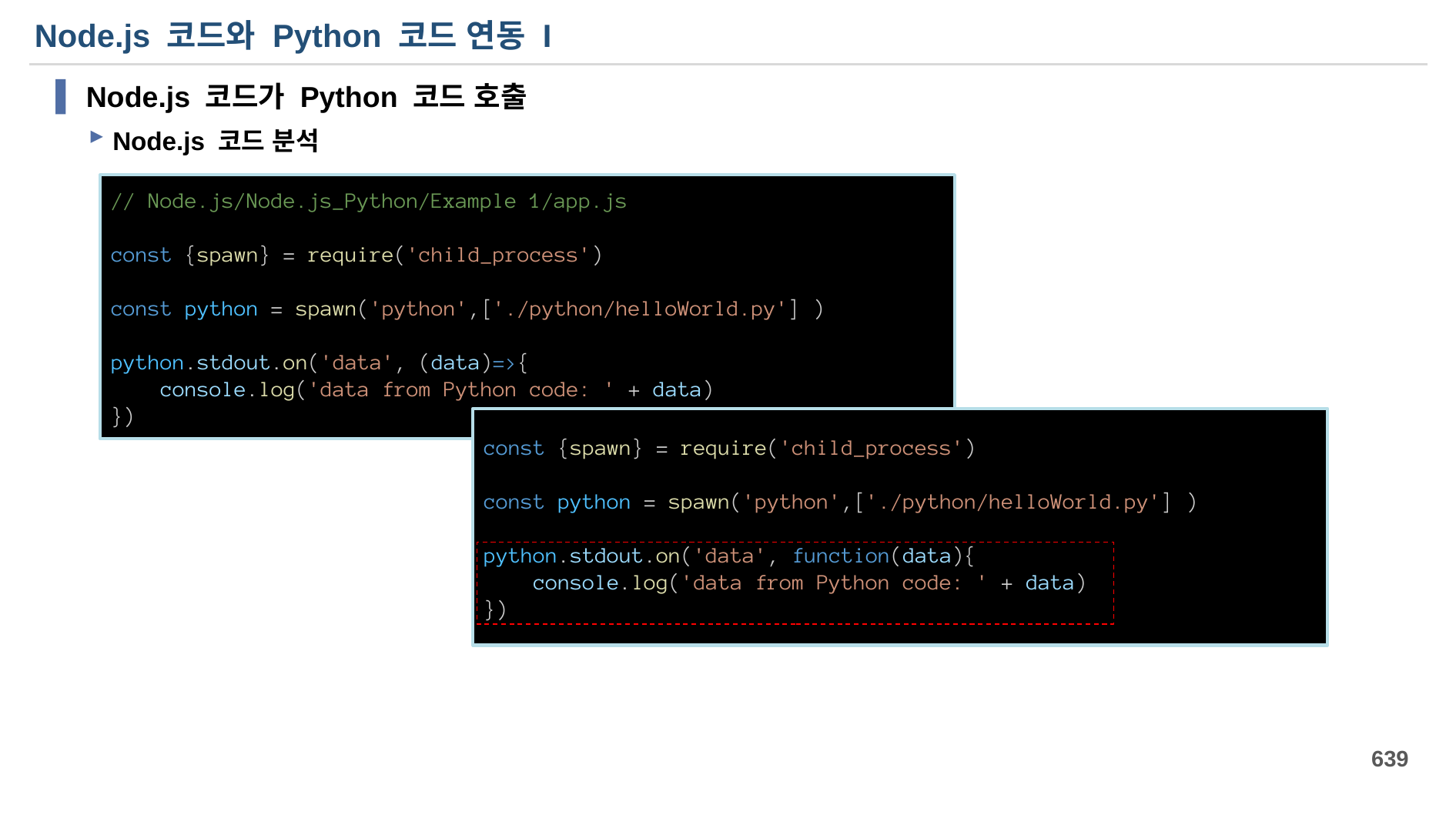

# Node.js 코드와 Python 코드 연동 I
Node.js 코드가 Python 코드 호출
Node.js 코드 분석

// Node.js/Node.js_Python/Example 1/app.js
const {spawn} = require('child_process')
const python = spawn('python',['./python/helloWorld.py'] )
python.stdout.on('data', (data)=>{
    console.log('data from Python code: ' + data)
})
const {spawn} = require('child_process')
const python = spawn('python',['./python/helloWorld.py'] )
python.stdout.on('data', function(data){
    console.log('data from Python code: ' + data)
})

639